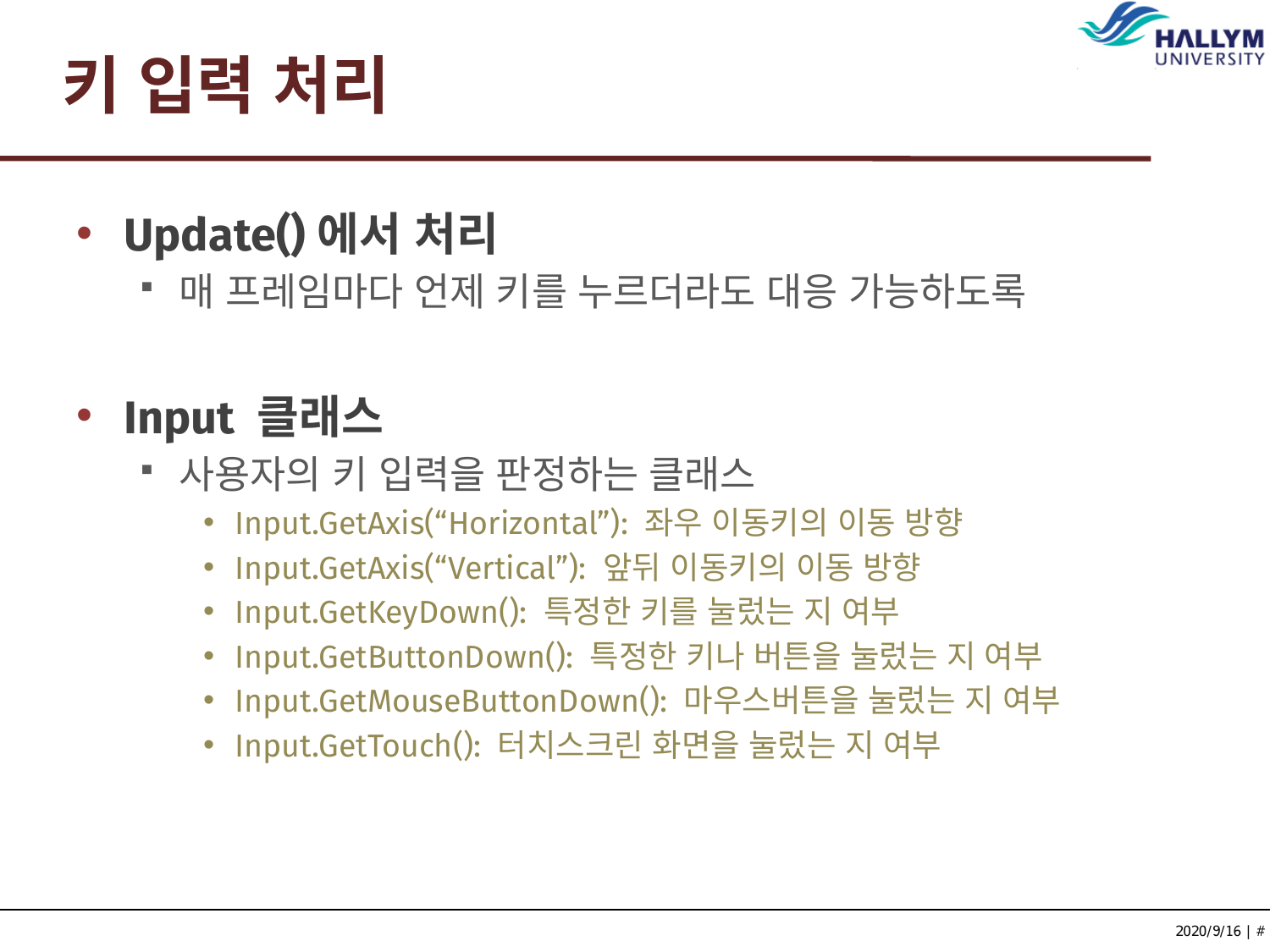

# 키 입력 처리
Update()에서 처리
매 프레임마다 언제 키를 누르더라도 대응 가능하도록

Input 클래스
사용자의 키 입력을 판정하는 클래스
Input.GetAxis(“Horizontal”): 좌우 이동키의 이동 방향
Input.GetAxis(“Vertical”): 앞뒤 이동키의 이동 방향
Input.GetKeyDown(): 특정한 키를 눌렀는 지 여부
Input.GetButtonDown(): 특정한 키나 버튼을 눌렀는 지 여부
Input.GetMouseButtonDown(): 마우스버튼을 눌렀는 지 여부
Input.GetTouch(): 터치스크린 화면을 눌렀는 지 여부